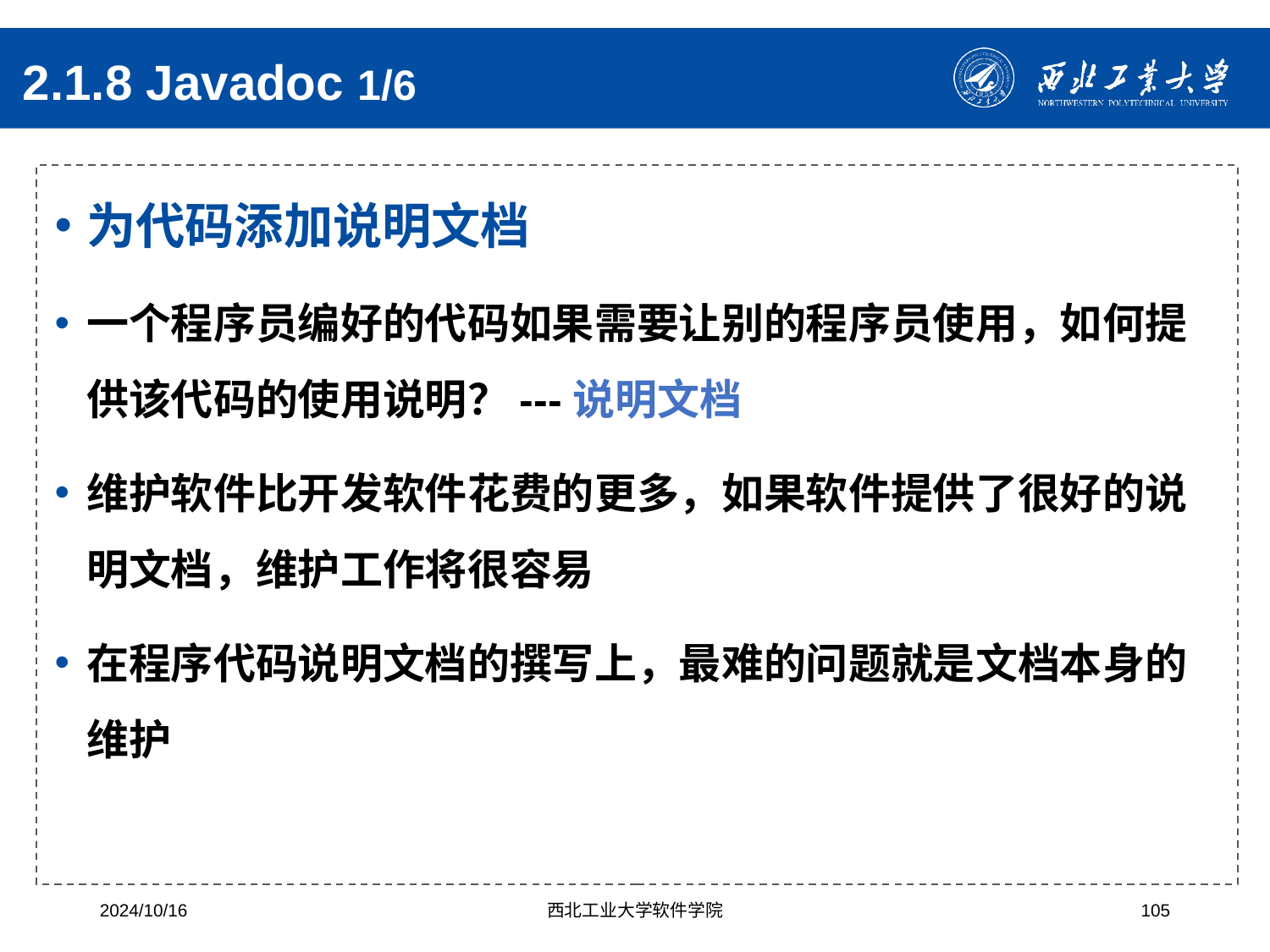

# 2.1.8 Javadoc 1/6
为代码添加说明文档
一个程序员编好的代码如果需要让别的程序员使用，如何提供该代码的使用说明？---说明文档
维护软件比开发软件花费的更多，如果软件提供了很好的说明文档，维护工作将很容易
在程序代码说明文档的撰写上，最难的问题就是文档本身的维护
2024/10/16
西北工业大学软件学院
105